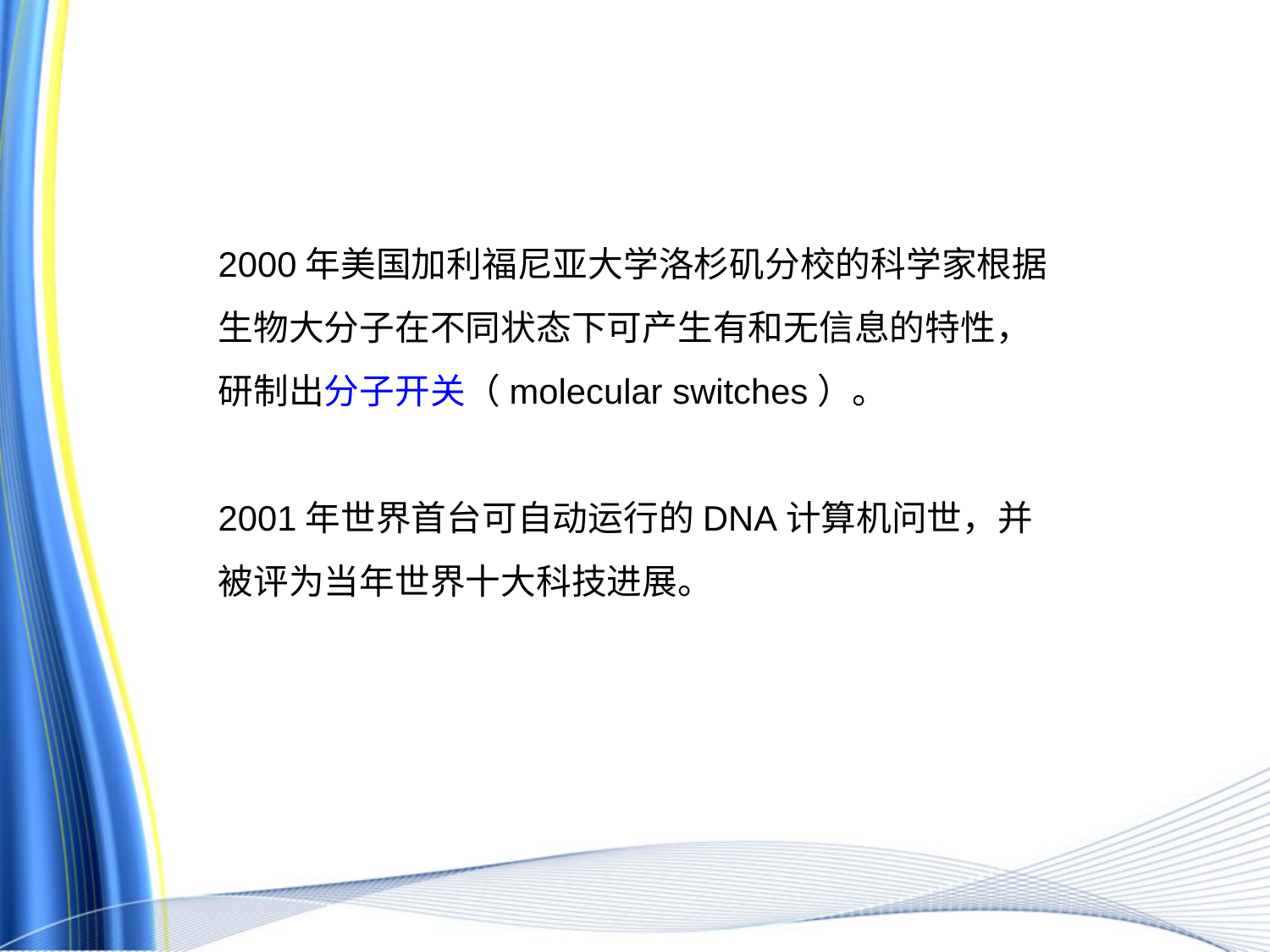

2000年美国加利福尼亚大学洛杉矶分校的科学家根据生物大分子在不同状态下可产生有和无信息的特性，研制出分子开关（molecular switches）。

2001年世界首台可自动运行的DNA计算机问世，并被评为当年世界十大科技进展。